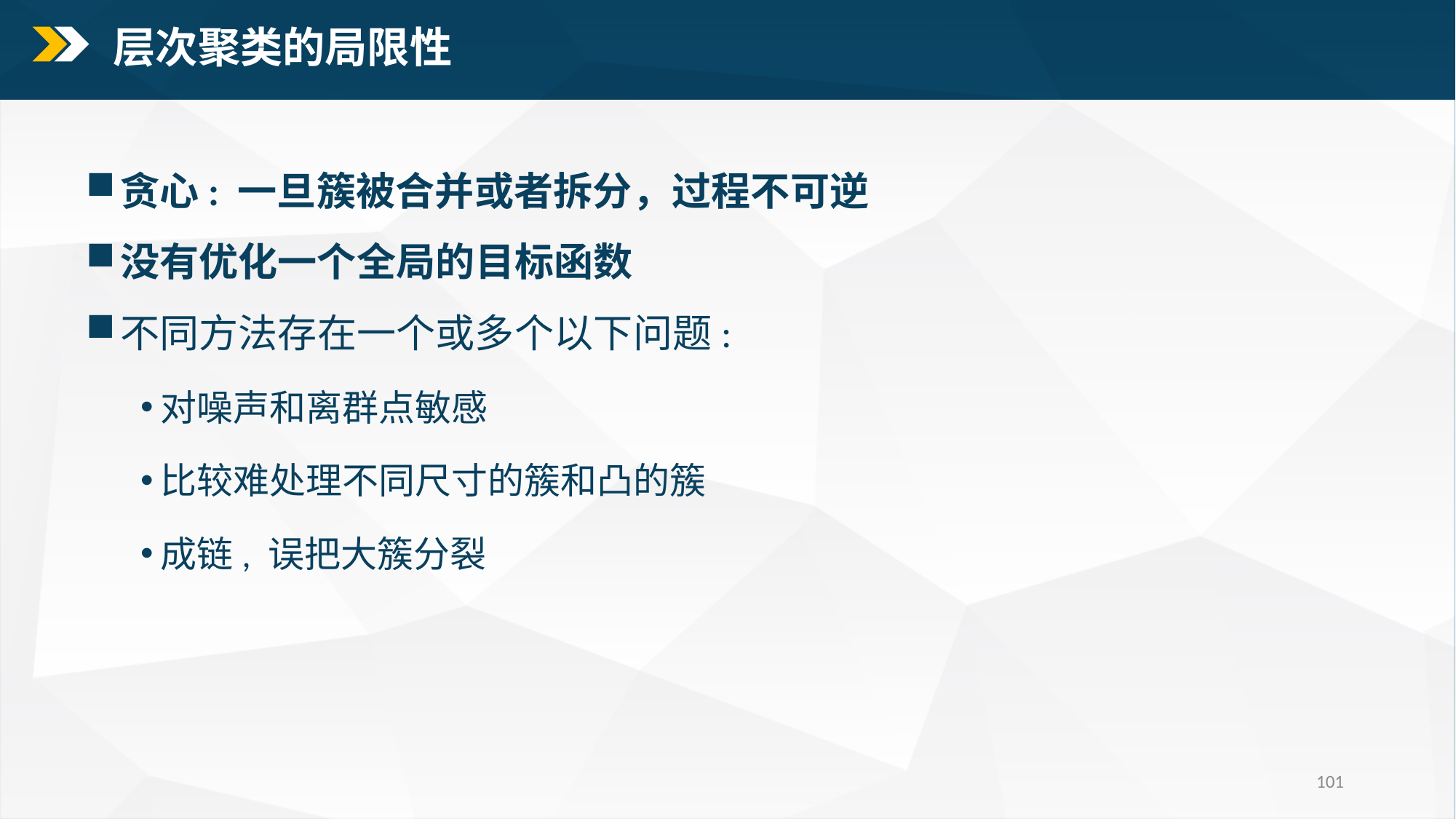

层次聚类的局限性
贪心: 一旦簇被合并或者拆分，过程不可逆
没有优化一个全局的目标函数
不同方法存在一个或多个以下问题:
对噪声和离群点敏感
比较难处理不同尺寸的簇和凸的簇
成链, 误把大簇分裂
101